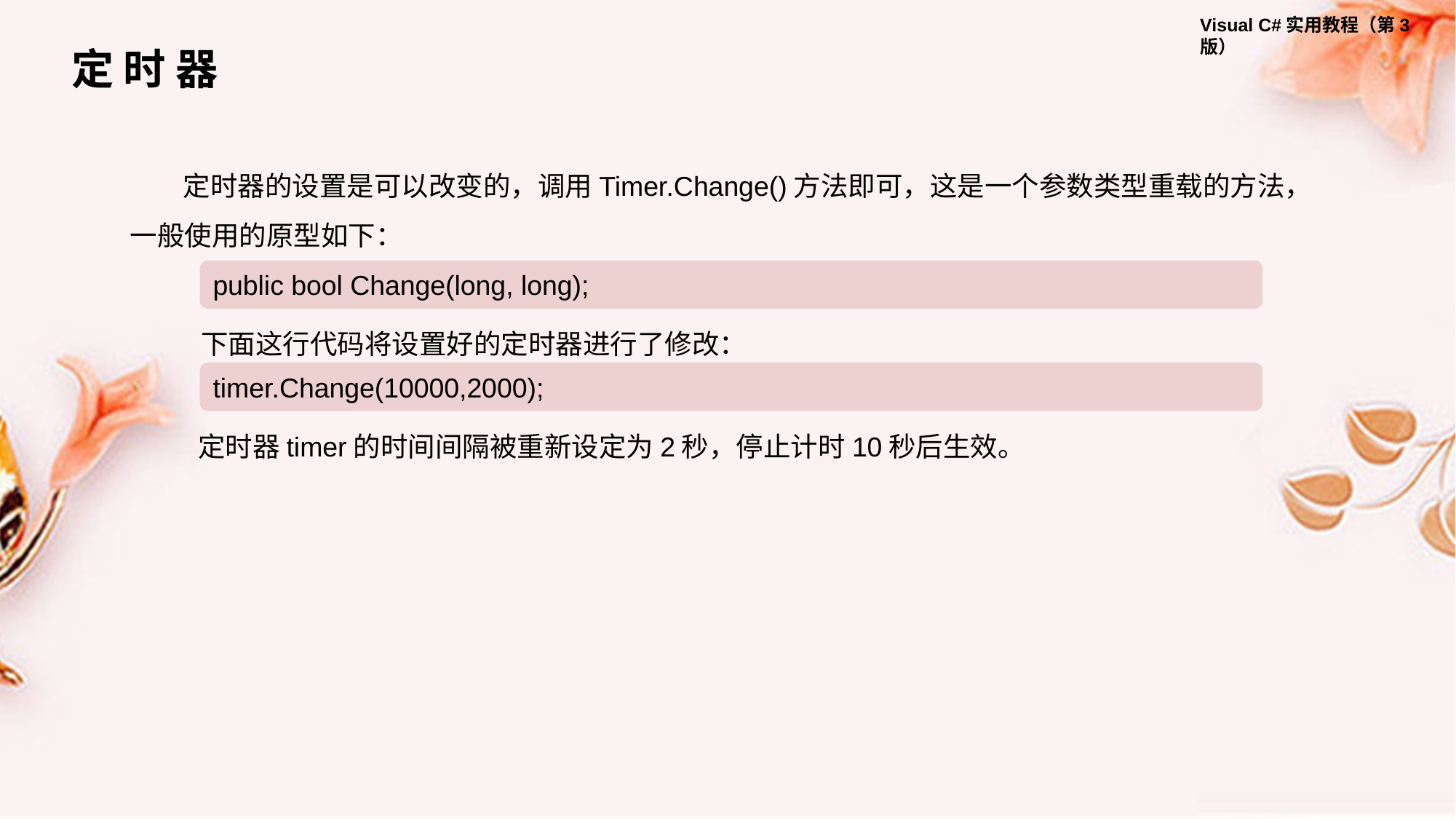

定 时 器
定时器的设置是可以改变的，调用Timer.Change()方法即可，这是一个参数类型重载的方法，一般使用的原型如下：
public bool Change(long, long);
下面这行代码将设置好的定时器进行了修改：
timer.Change(10000,2000);
定时器timer的时间间隔被重新设定为2秒，停止计时10秒后生效。